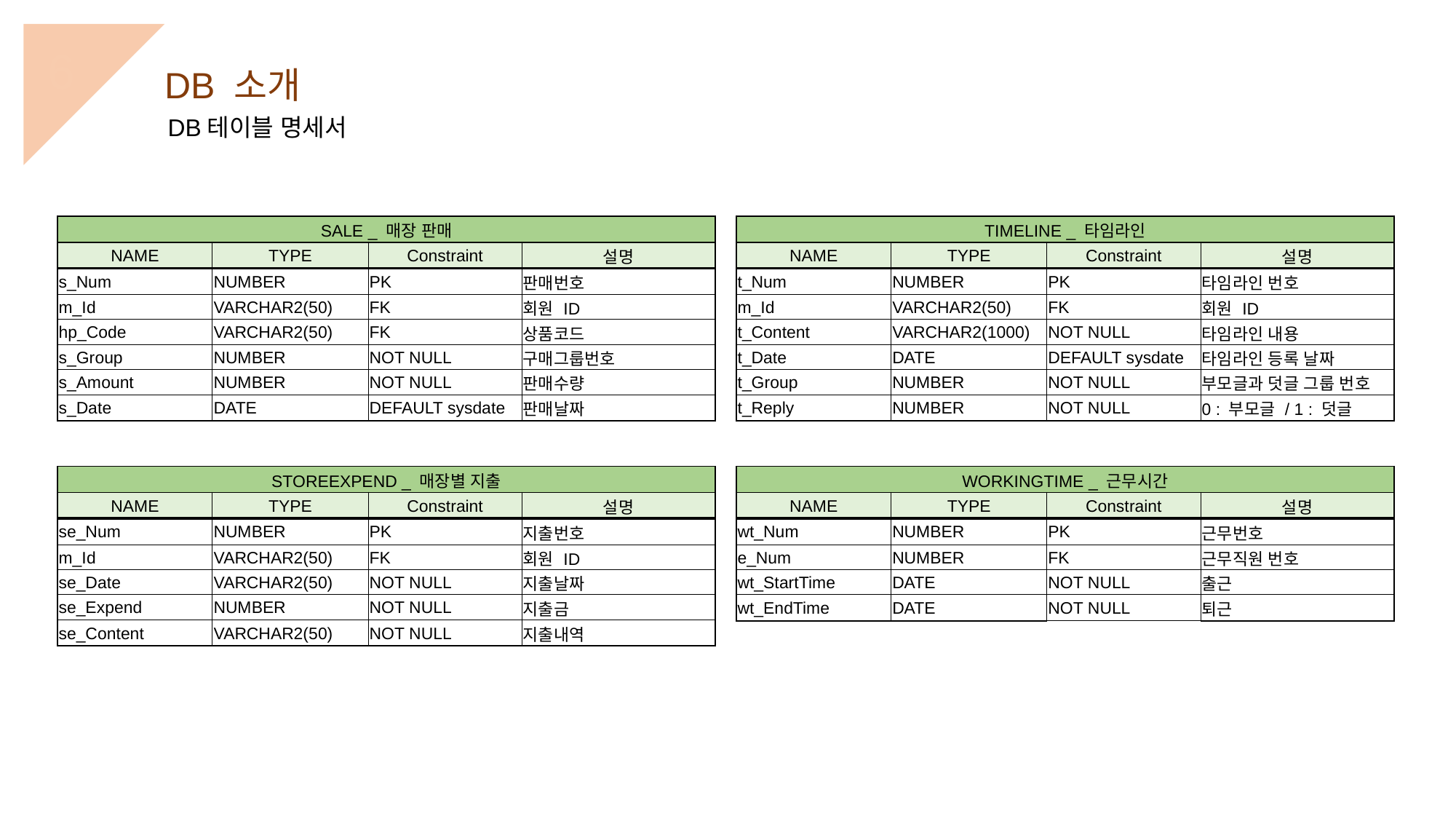

6
DB 소개
DB테이블 명세서
| SALE \_ 매장 판매 |  |  |  |
| --- | --- | --- | --- |
| NAME | TYPE | Constraint | 설명 |
| s\_Num | NUMBER | PK | 판매번호 |
| m\_Id | VARCHAR2(50) | FK | 회원 ID |
| hp\_Code | VARCHAR2(50) | FK | 상품코드 |
| s\_Group | NUMBER | NOT NULL | 구매그룹번호 |
| s\_Amount | NUMBER | NOT NULL | 판매수량 |
| s\_Date | DATE | DEFAULT sysdate | 판매날짜 |
| TIMELINE \_ 타임라인 |  |  |  |
| --- | --- | --- | --- |
| NAME | TYPE | Constraint | 설명 |
| t\_Num | NUMBER | PK | 타임라인 번호 |
| m\_Id | VARCHAR2(50) | FK | 회원 ID |
| t\_Content | VARCHAR2(1000) | NOT NULL | 타임라인 내용 |
| t\_Date | DATE | DEFAULT sysdate | 타임라인 등록 날짜 |
| t\_Group | NUMBER | NOT NULL | 부모글과 덧글 그룹 번호 |
| t\_Reply | NUMBER | NOT NULL | 0 : 부모글 / 1 : 덧글 |
| STOREEXPEND \_ 매장별 지출 |  |  |  |
| --- | --- | --- | --- |
| NAME | TYPE | Constraint | 설명 |
| se\_Num | NUMBER | PK | 지출번호 |
| m\_Id | VARCHAR2(50) | FK | 회원 ID |
| se\_Date | VARCHAR2(50) | NOT NULL | 지출날짜 |
| se\_Expend | NUMBER | NOT NULL | 지출금 |
| se\_Content | VARCHAR2(50) | NOT NULL | 지출내역 |
| WORKINGTIME \_ 근무시간 |  |  |  |
| --- | --- | --- | --- |
| NAME | TYPE | Constraint | 설명 |
| wt\_Num | NUMBER | PK | 근무번호 |
| e\_Num | NUMBER | FK | 근무직원 번호 |
| wt\_StartTime | DATE | NOT NULL | 출근 |
| wt\_EndTime | DATE | NOT NULL | 퇴근 |